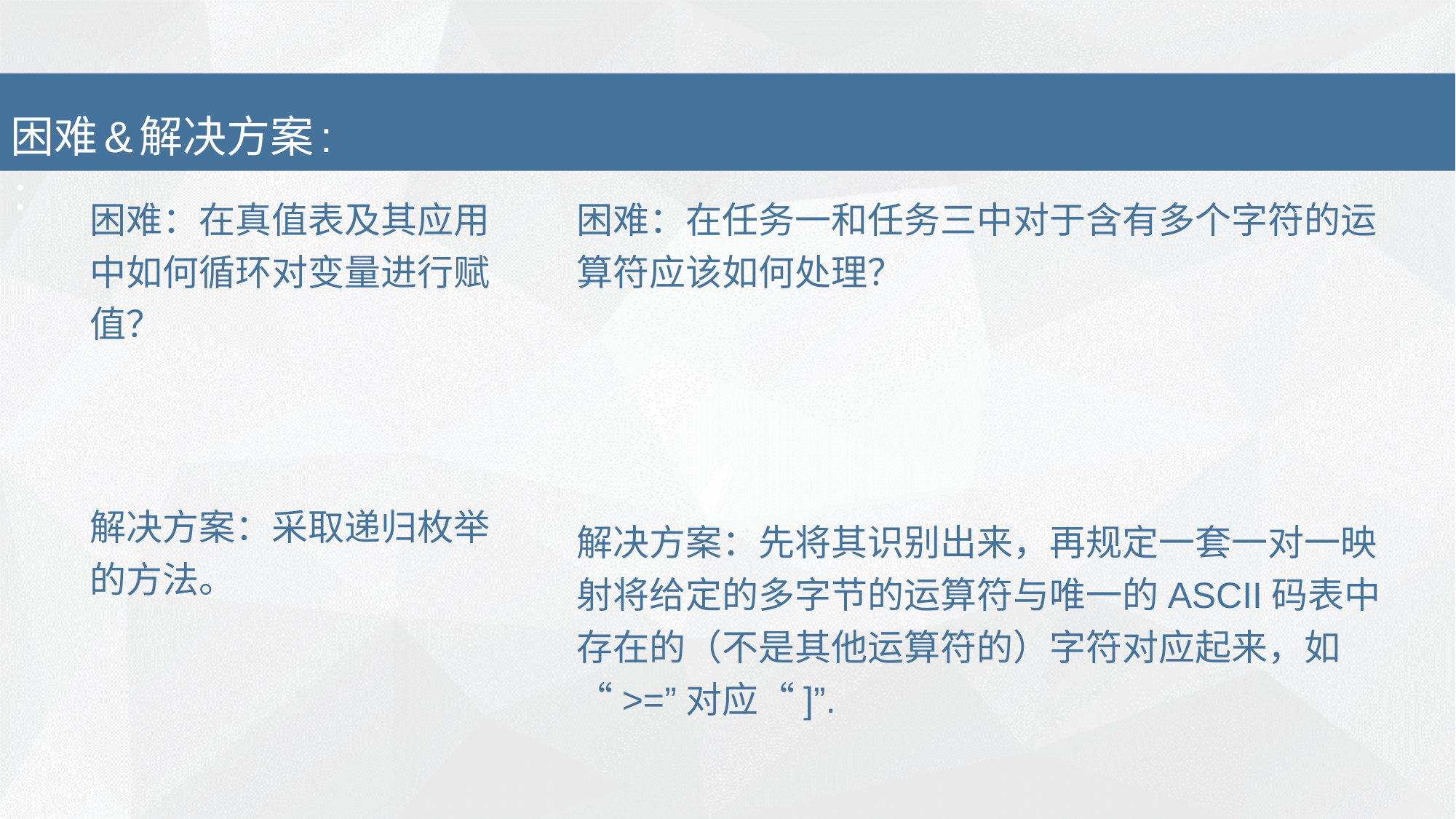

# 困难&解决方案: ：
困难：在任务一和任务三中对于含有多个字符的运算符应该如何处理？

解决方案：先将其识别出来，再规定一套一对一映射将给定的多字节的运算符与唯一的ASCII码表中 存在的（不是其他运算符的）字符对应起来，如“>=”对应“]”.
困难：在真值表及其应用中如何循环对变量进行赋值？

解决方案：采取递归枚举的方法。